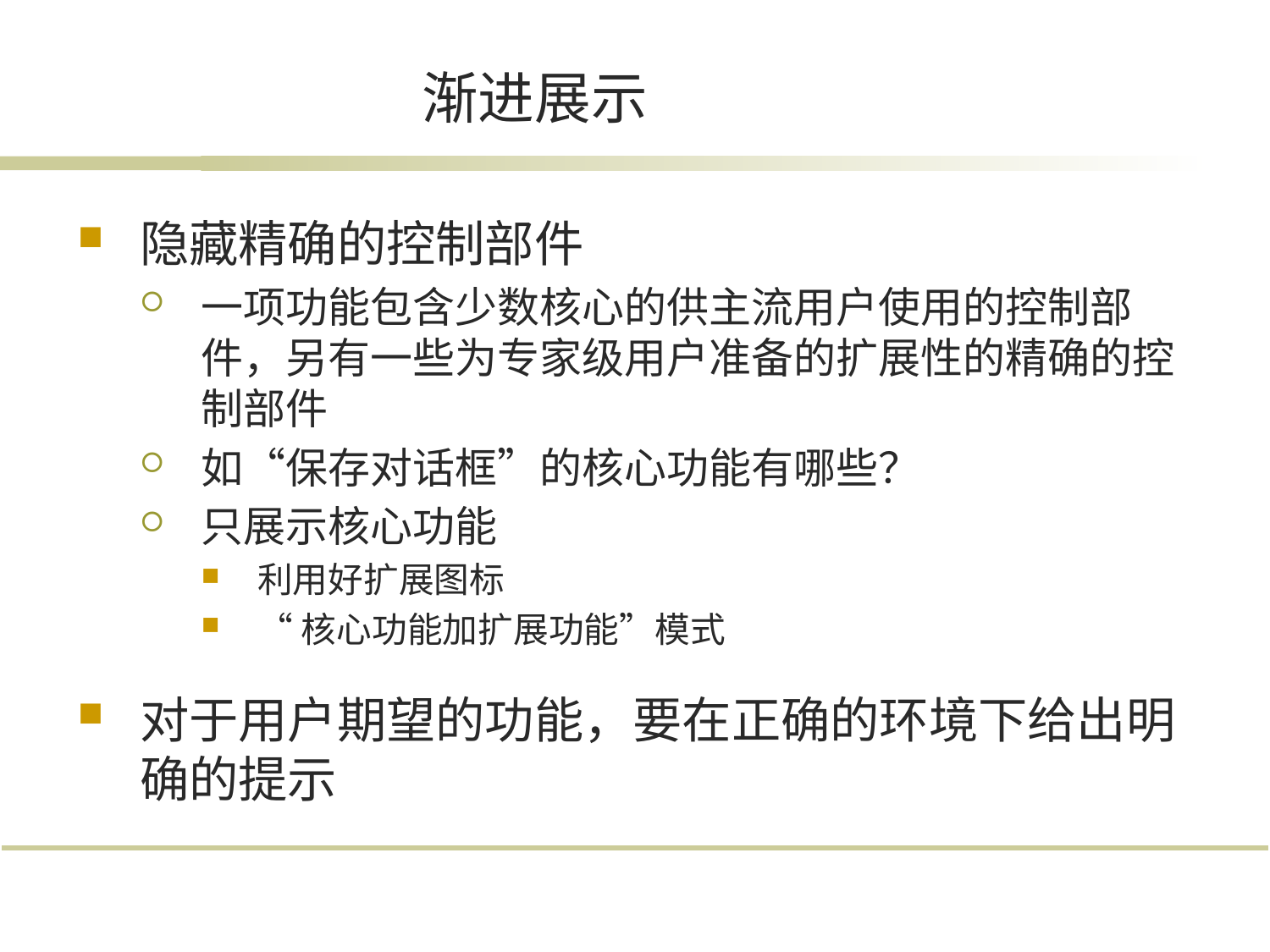

# 渐进展示
隐藏精确的控制部件
一项功能包含少数核心的供主流用户使用的控制部件，另有一些为专家级用户准备的扩展性的精确的控制部件
如“保存对话框”的核心功能有哪些？
只展示核心功能
利用好扩展图标
“核心功能加扩展功能”模式

对于用户期望的功能，要在正确的环境下给出明确的提示